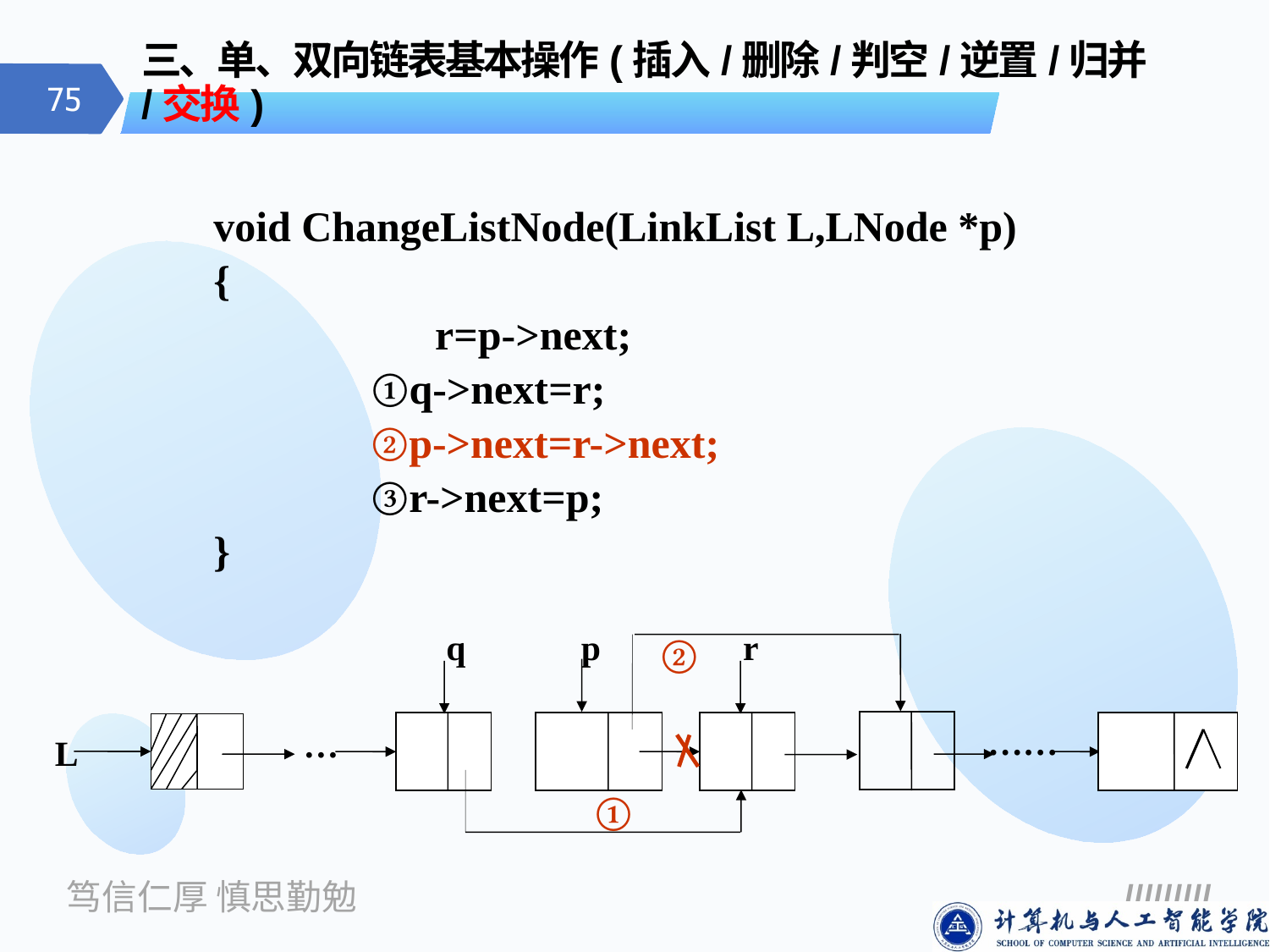

# 三、单、双向链表基本操作(插入/删除/判空/逆置/归并/交换)
void ChangeListNode(LinkList L,LNode *p)
{
　　　　　r=p->next;
	   ①q->next=r;
	   ②p->next=r->next;
	   ③r->next=p;
}
q             p                r
②

……

…
L

①